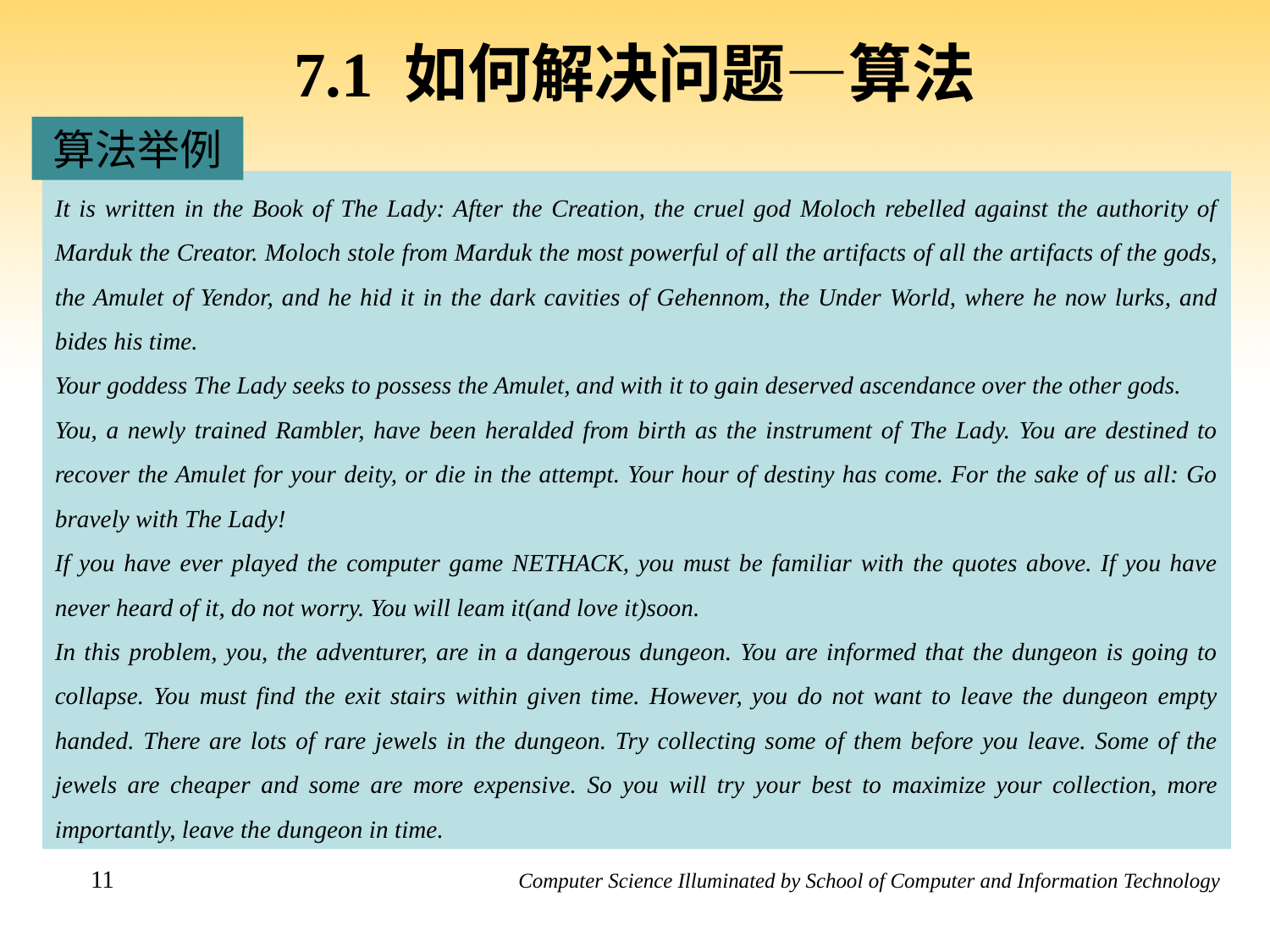

# 7.1 如何解决问题—算法
算法举例
It is written in the Book of The Lady: After the Creation, the cruel god Moloch rebelled against the authority of Marduk the Creator. Moloch stole from Marduk the most powerful of all the artifacts of all the artifacts of the gods, the Amulet of Yendor, and he hid it in the dark cavities of Gehennom, the Under World, where he now lurks, and bides his time.
Your goddess The Lady seeks to possess the Amulet, and with it to gain deserved ascendance over the other gods.
You, a newly trained Rambler, have been heralded from birth as the instrument of The Lady. You are destined to recover the Amulet for your deity, or die in the attempt. Your hour of destiny has come. For the sake of us all: Go bravely with The Lady!
If you have ever played the computer game NETHACK, you must be familiar with the quotes above. If you have never heard of it, do not worry. You will leam it(and love it)soon.
In this problem, you, the adventurer, are in a dangerous dungeon. You are informed that the dungeon is going to collapse. You must find the exit stairs within given time. However, you do not want to leave the dungeon empty handed. There are lots of rare jewels in the dungeon. Try collecting some of them before you leave. Some of the jewels are cheaper and some are more expensive. So you will try your best to maximize your collection, more importantly, leave the dungeon in time.
11